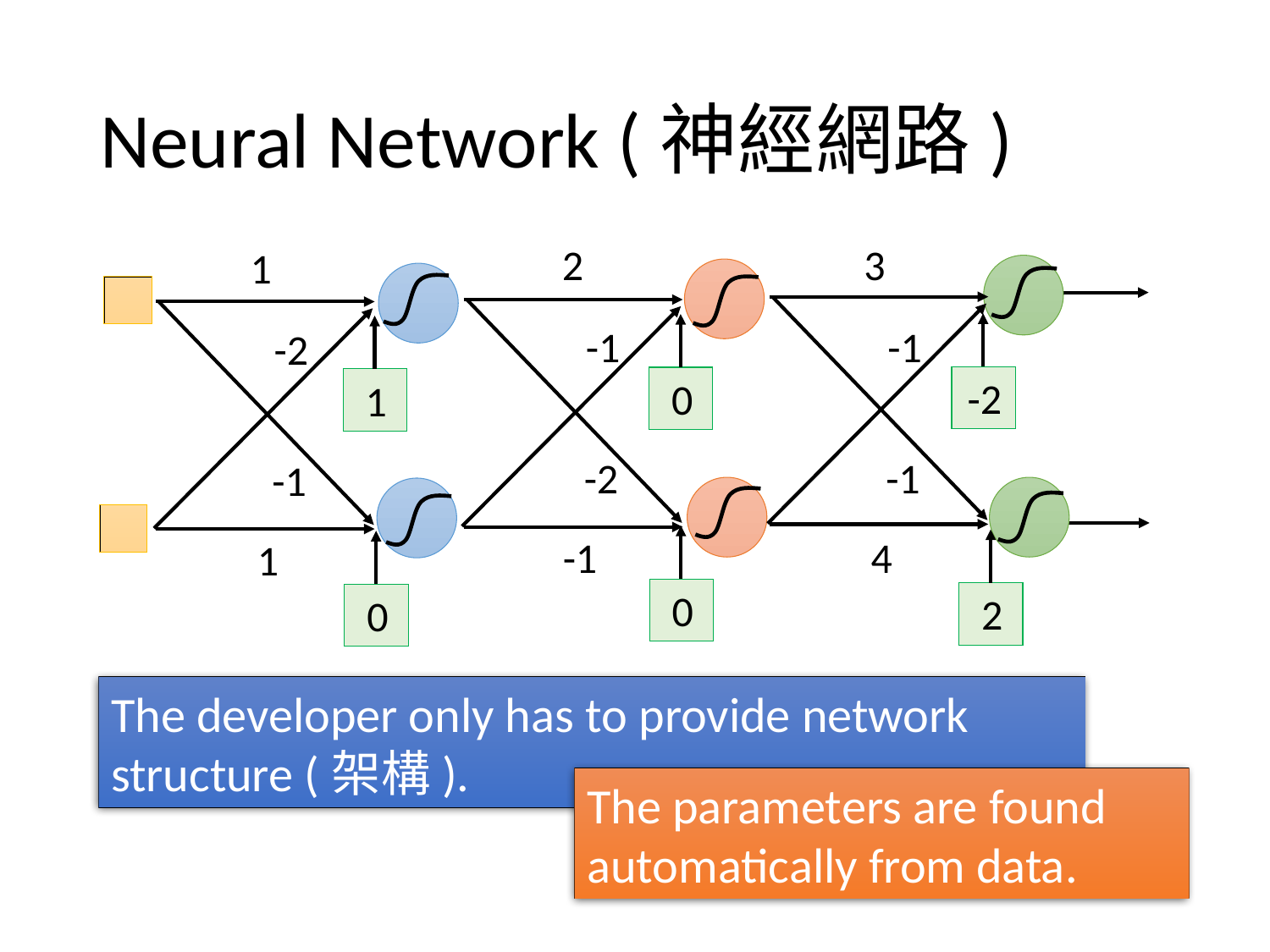

# Neural Network (神經網路)
2
3
1

-1
-1
-2
-2
0

1

-2
-1
-1

-1
4
1
0

2

0

The developer only has to provide network structure (架構).
The parameters are found automatically from data.